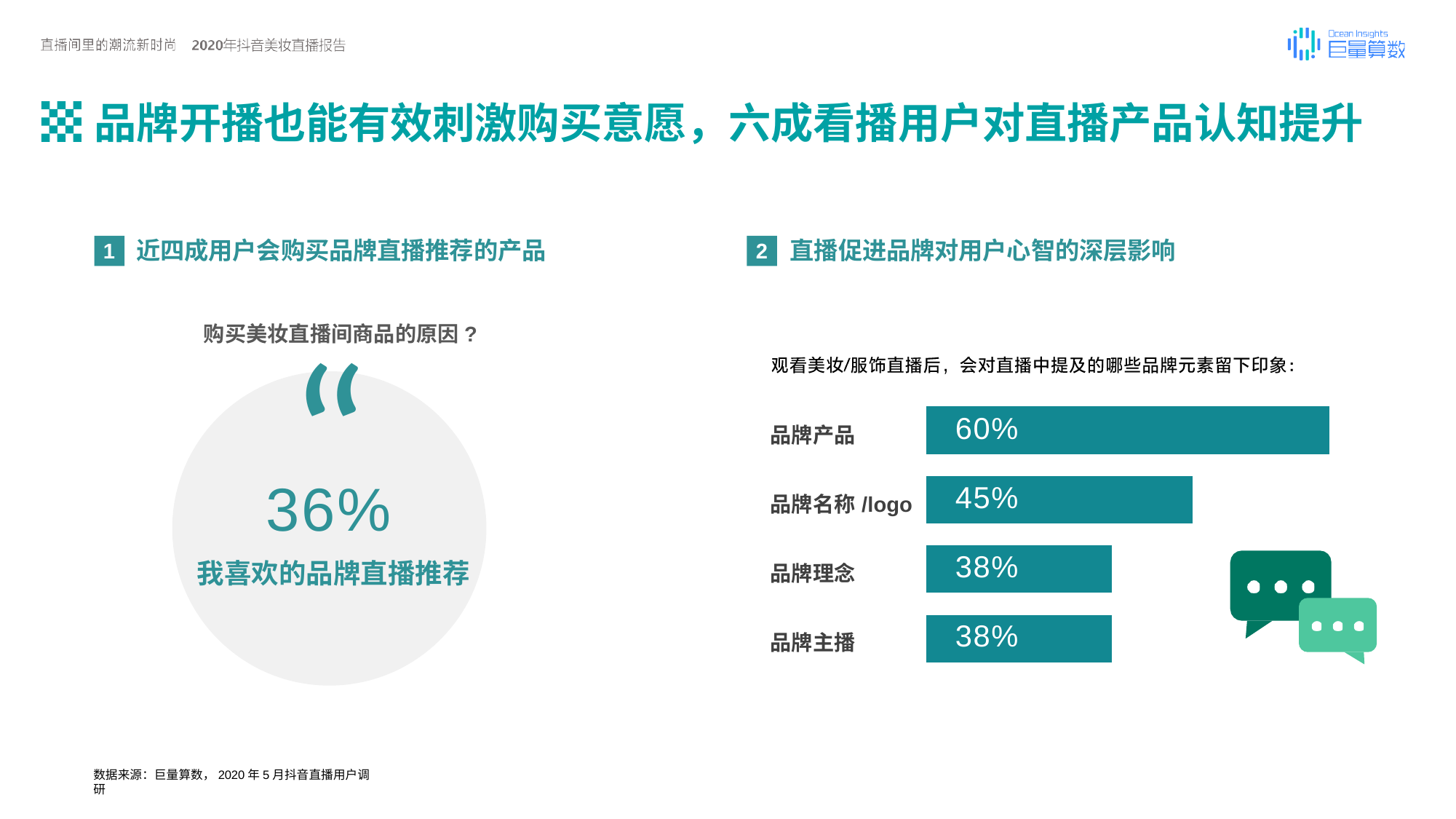

品牌开播也能有效刺激购买意愿，六成看播用户对直播产品认知提升

直播促进品牌对用户心智的深层影响
近四成用户会购买品牌直播推荐的产品

1
2
“
购买美妆直播间商品的原因?

| 品牌产品 | 60% |  |  |
| --- | --- | --- | --- |
|  |  |  |  |
| 品牌名称/logo | 45% |  |  |
|  |  |  |  |
| 品牌理念 | 38% |  |  |
|  |  |  |  |
| 品牌主播 | 38% |  |  |
36%

我喜欢的品牌直播推荐

数据来源：巨量算数，2020年5月抖音直播用户调研